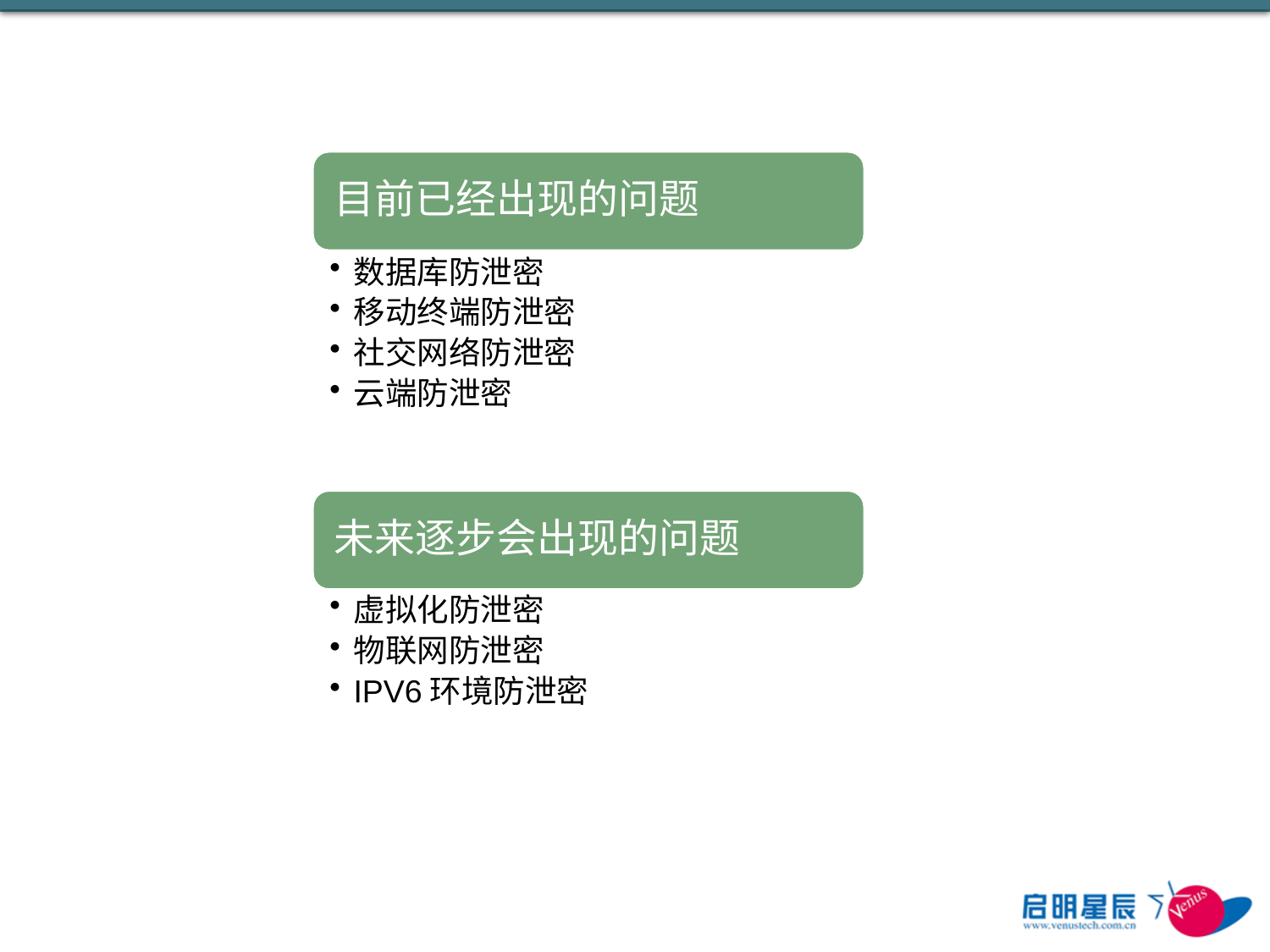

目前已经出现的问题
数据库防泄密
移动终端防泄密
社交网络防泄密
云端防泄密
未来逐步会出现的问题
虚拟化防泄密
物联网防泄密
IPV6环境防泄密